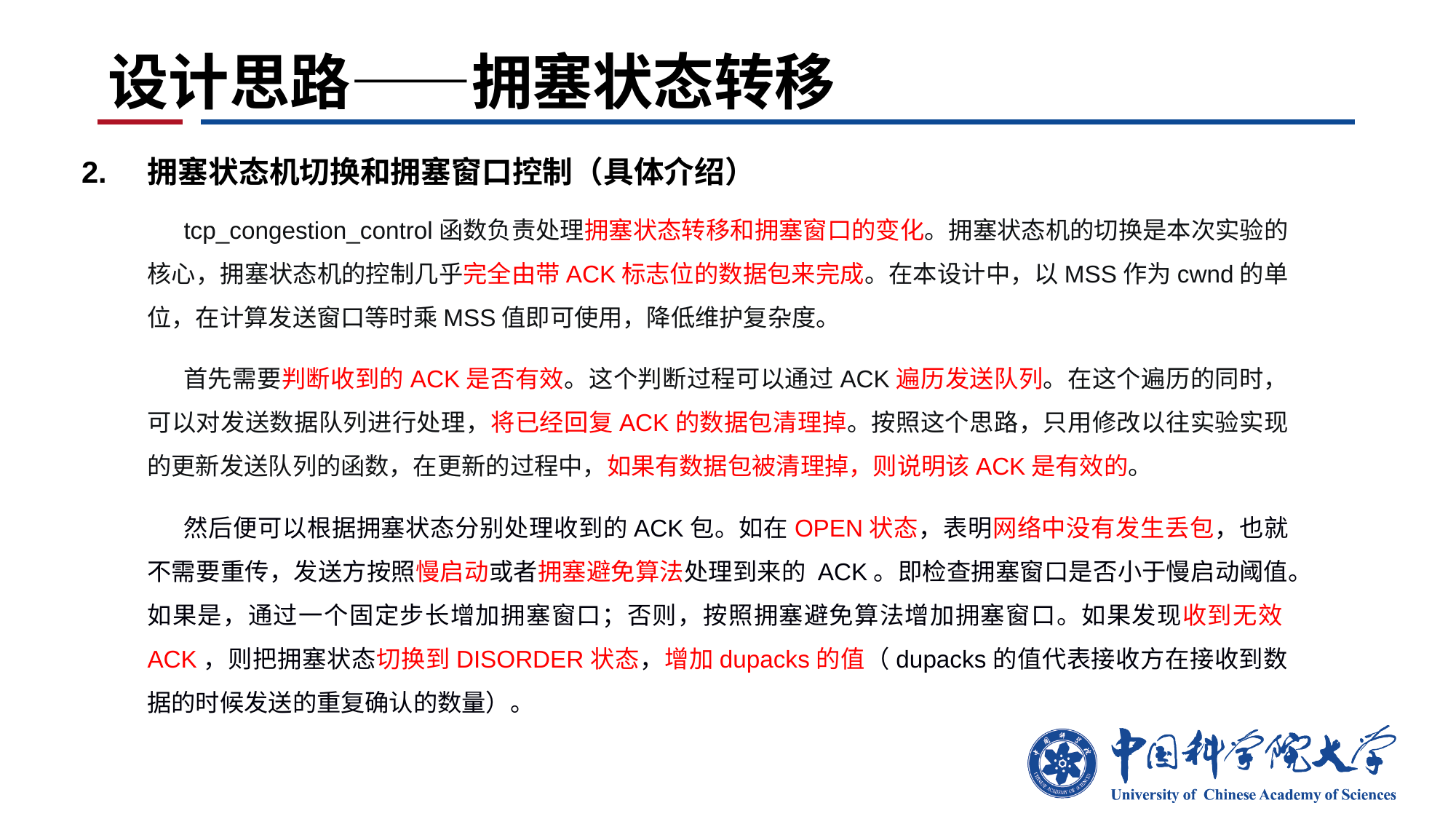

# 设计思路——拥塞状态转移
2.    拥塞状态机切换和拥塞窗口控制（具体介绍）
tcp_congestion_control函数负责处理拥塞状态转移和拥塞窗口的变化。拥塞状态机的切换是本次实验的核心，拥塞状态机的控制几乎完全由带ACK标志位的数据包来完成。在本设计中，以MSS作为cwnd的单位，在计算发送窗口等时乘MSS值即可使用，降低维护复杂度。
首先需要判断收到的ACK是否有效。这个判断过程可以通过ACK遍历发送队列。在这个遍历的同时，可以对发送数据队列进行处理，将已经回复ACK的数据包清理掉。按照这个思路，只用修改以往实验实现的更新发送队列的函数，在更新的过程中，如果有数据包被清理掉，则说明该ACK是有效的。
然后便可以根据拥塞状态分别处理收到的ACK包。如在OPEN状态，表明网络中没有发生丢包，也就不需要重传，发送方按照慢启动或者拥塞避免算法处理到来的 ACK。即检查拥塞窗口是否小于慢启动阈值。如果是，通过一个固定步长增加拥塞窗口；否则，按照拥塞避免算法增加拥塞窗口。如果发现收到无效ACK，则把拥塞状态切换到DISORDER状态，增加dupacks的值（dupacks的值代表接收方在接收到数据的时候发送的重复确认的数量）。